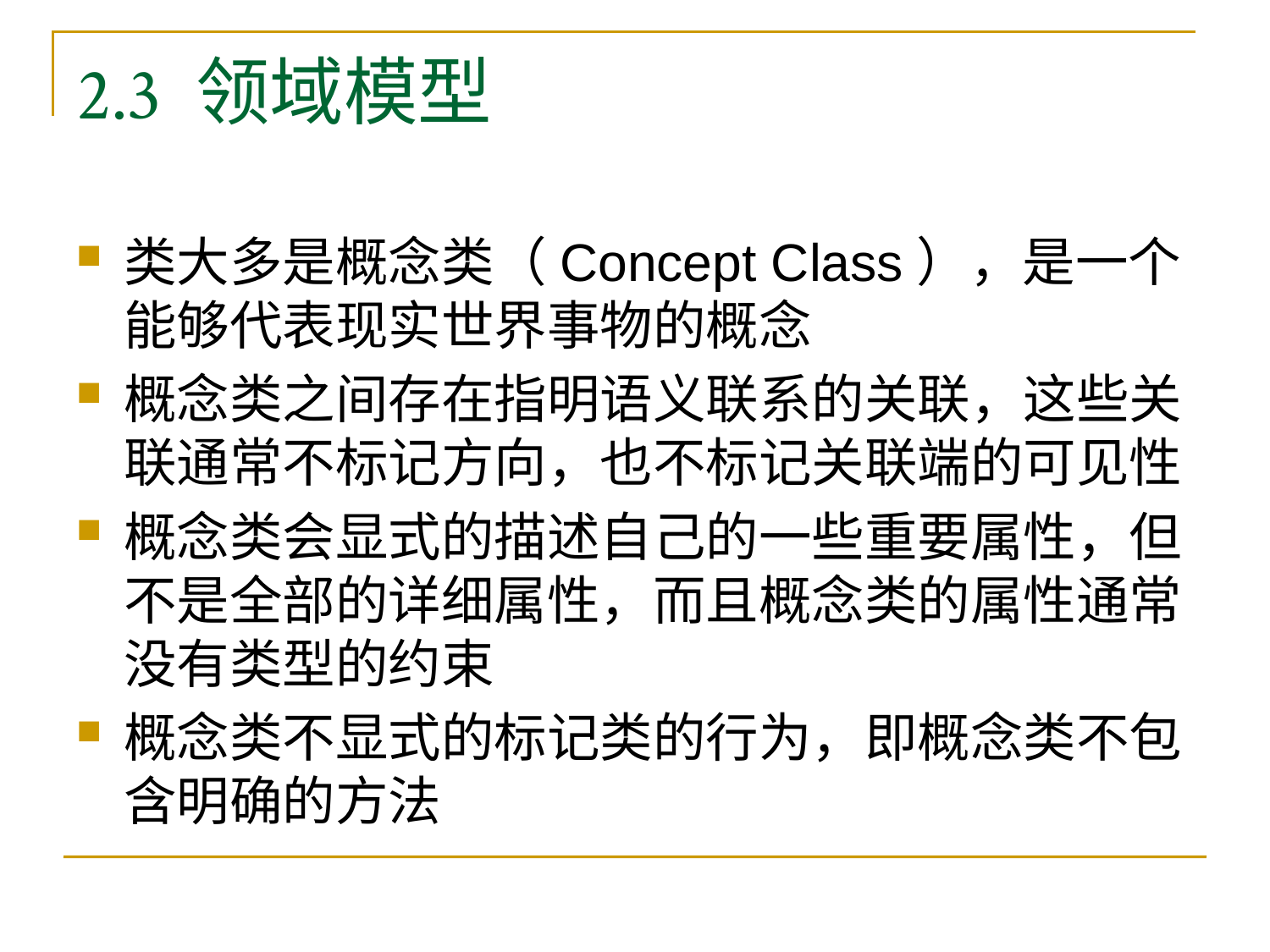

# 2.3 领域模型
类大多是概念类（Concept Class），是一个能够代表现实世界事物的概念
概念类之间存在指明语义联系的关联，这些关联通常不标记方向，也不标记关联端的可见性
概念类会显式的描述自己的一些重要属性，但不是全部的详细属性，而且概念类的属性通常没有类型的约束
概念类不显式的标记类的行为，即概念类不包含明确的方法